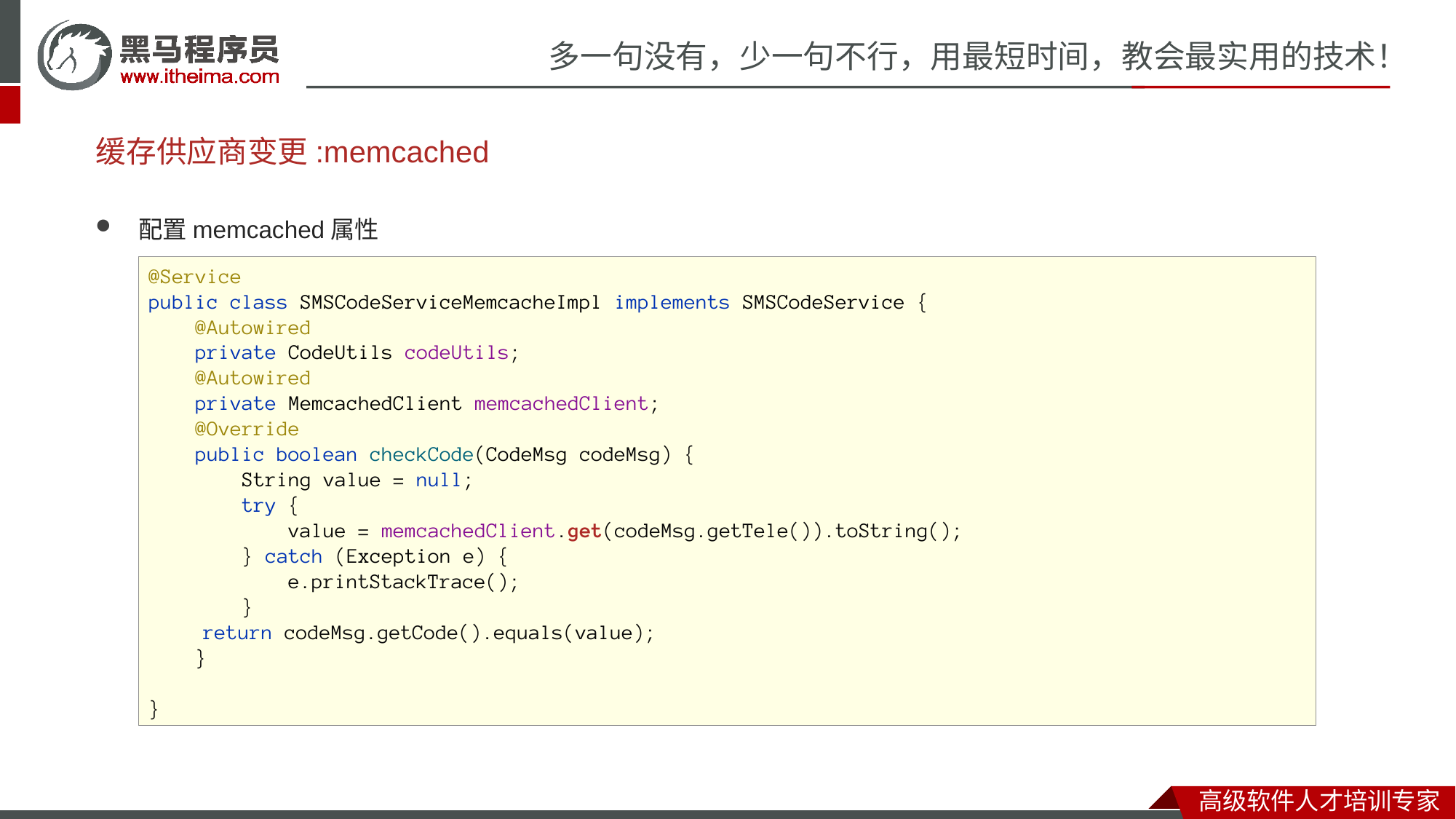

# 缓存供应商变更:memcached
配置memcached属性
@Service
public class SMSCodeServiceMemcacheImpl implements SMSCodeService {
    @Autowired
    private CodeUtils codeUtils;
    @Autowired
    private MemcachedClient memcachedClient;
    @Override
    public boolean checkCode(CodeMsg codeMsg) {
        String value = null;
        try {
            value = memcachedClient.get(codeMsg.getTele()).toString();
        } catch (Exception e) {
            e.printStackTrace();
        }
         return codeMsg.getCode().equals(value);
    }
}